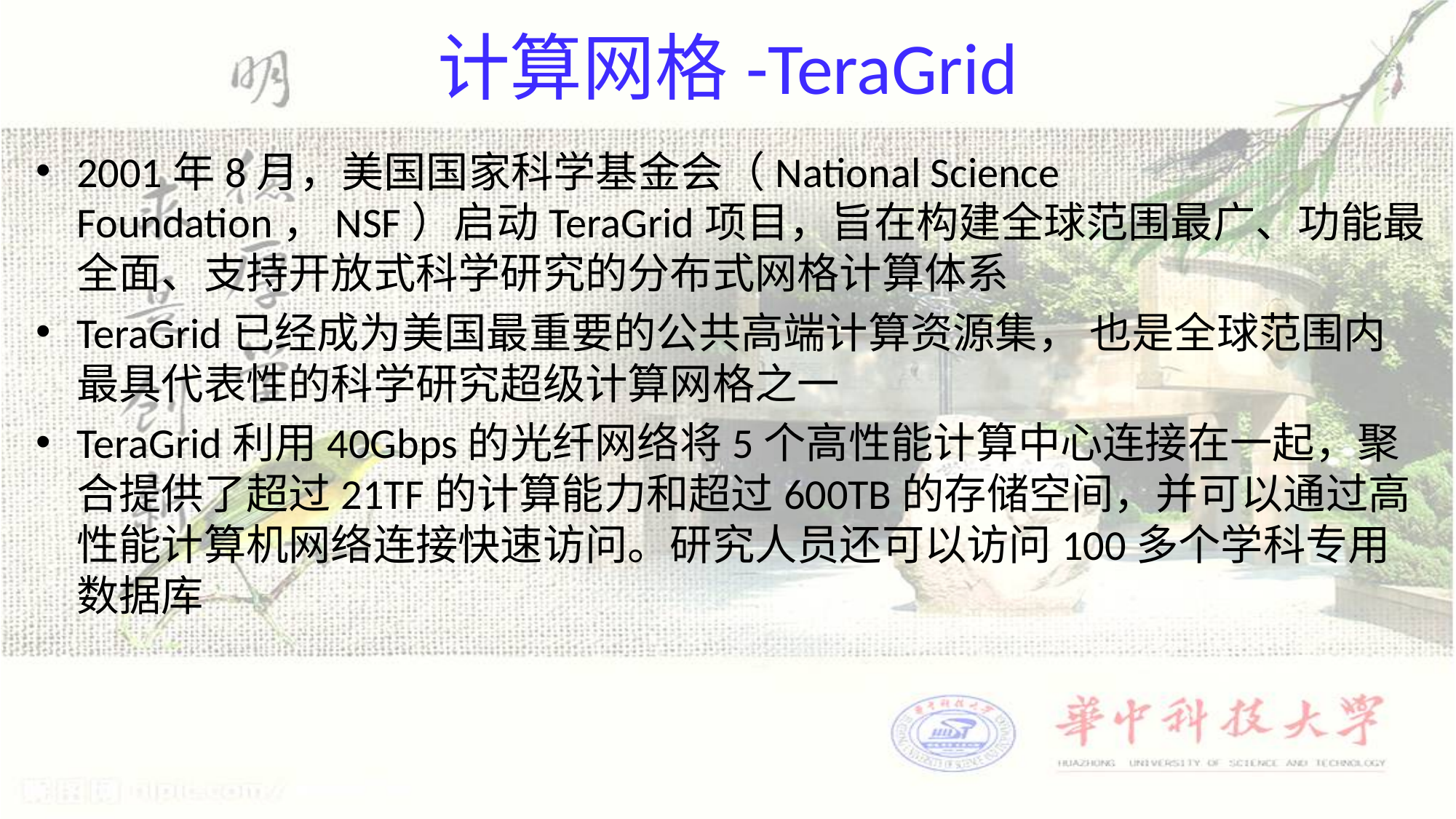

# 计算网格-TeraGrid
2001年8月，美国国家科学基金会（National Science Foundation，NSF）启动TeraGrid项目，旨在构建全球范围最广、功能最全面、支持开放式科学研究的分布式网格计算体系
TeraGrid已经成为美国最重要的公共高端计算资源集， 也是全球范围内最具代表性的科学研究超级计算网格之一
TeraGrid利用40Gbps的光纤网络将5个高性能计算中心连接在一起，聚合提供了超过21TF的计算能力和超过600TB的存储空间，并可以通过高性能计算机网络连接快速访问。研究人员还可以访问100多个学科专用数据库